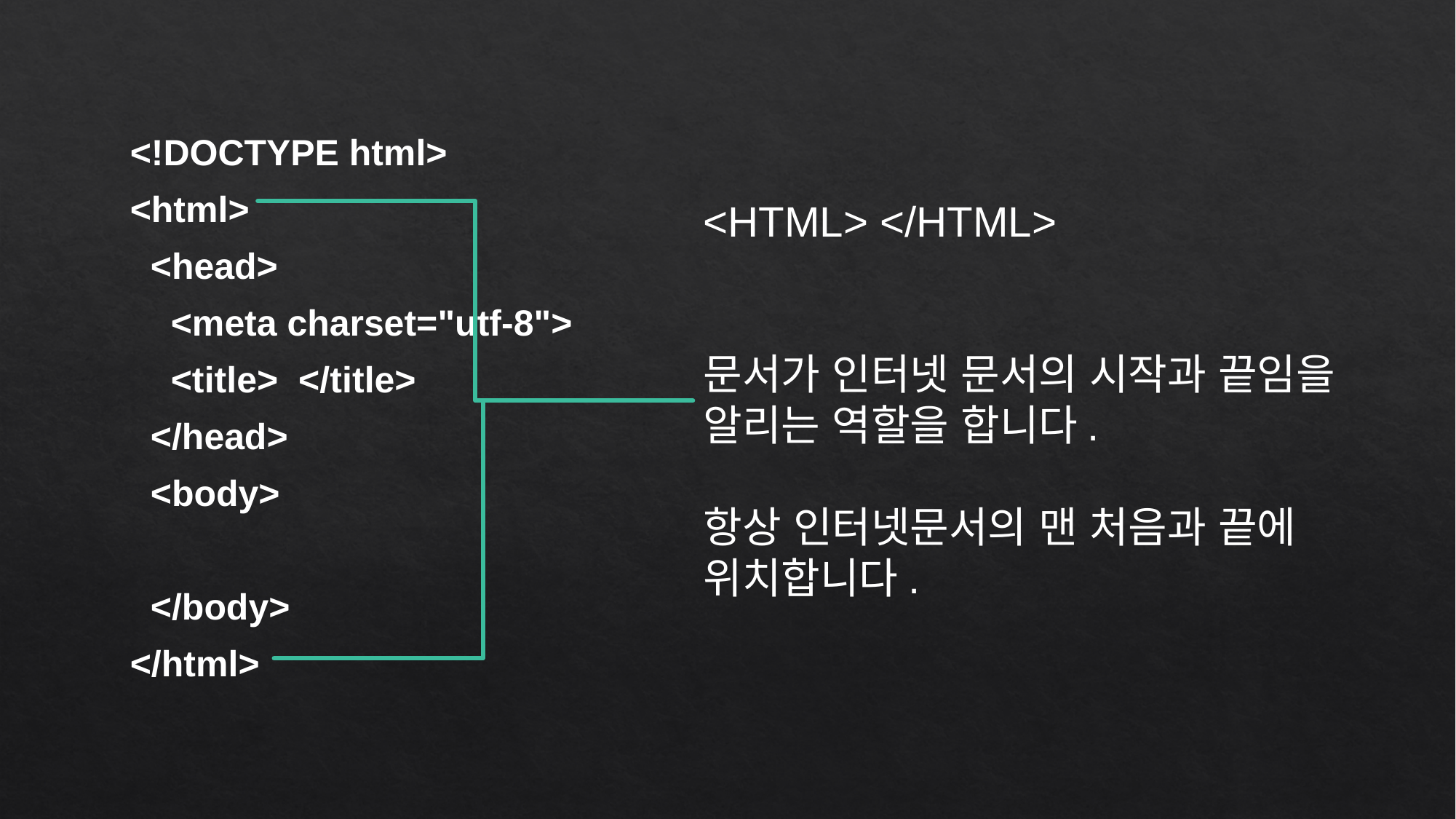

<!DOCTYPE html>
<html>
  <head>
    <meta charset="utf-8">
    <title>  </title>
  </head>
  <body>

  </body>
</html>
<HTML> </HTML>

문서가 인터넷 문서의 시작과 끝임을 알리는 역할을 합니다.

항상 인터넷문서의 맨 처음과 끝에 위치합니다.